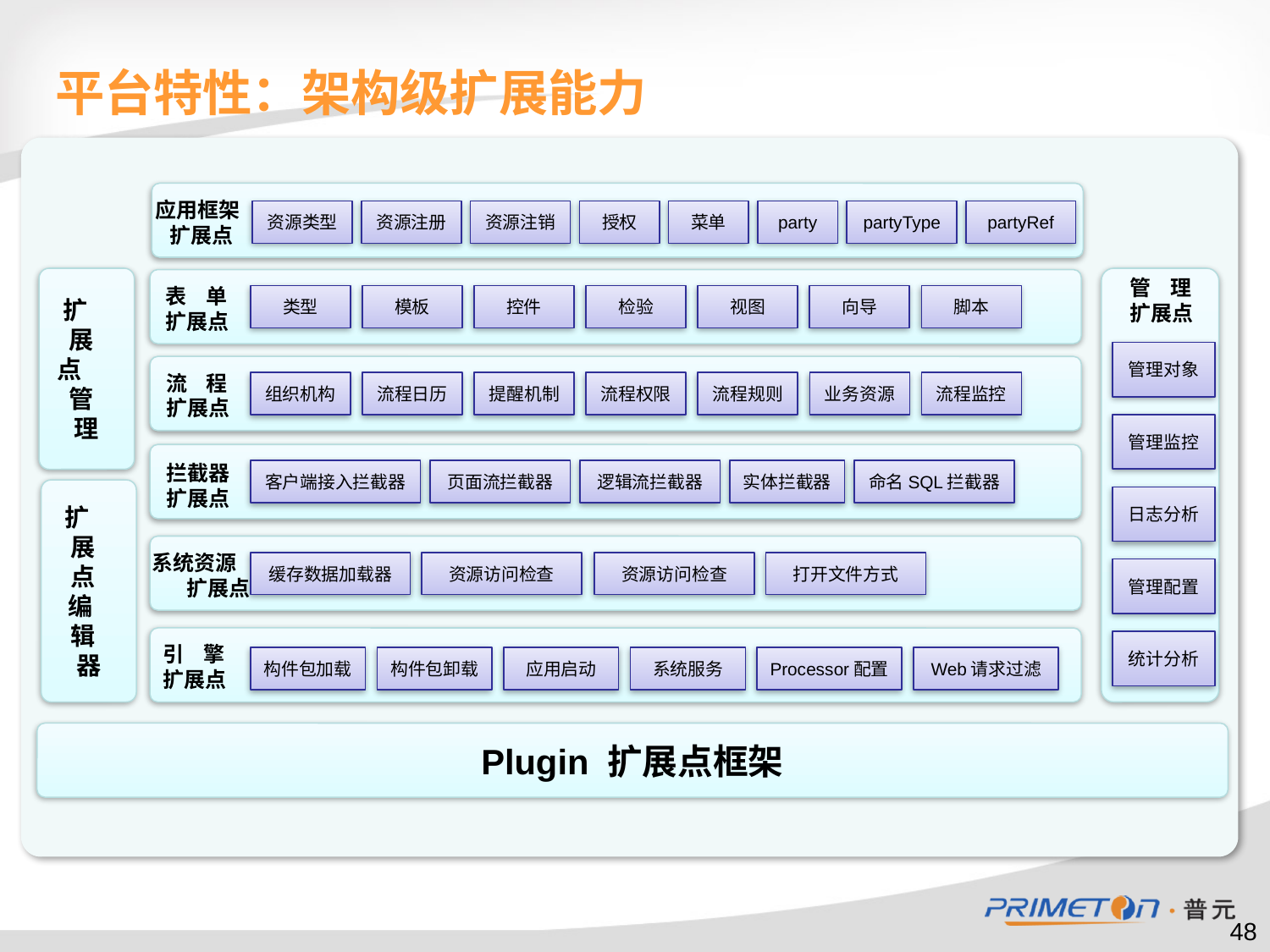

平台特性：架构级扩展能力

应用框架
  扩展点
资源类型
授权
菜单
party
资源注册
资源注销
partyType
partyRef

扩     展   点       管   理

管    理
扩展点

表    单
扩展点
类型
模板
控件
检验
视图
向导
脚本
管理对象

流    程
扩展点
组织机构
流程日历
提醒机制
流程权限
流程规则
业务资源
流程监控
管理监控

拦截器
扩展点
客户端接入拦截器
页面流拦截器
逻辑流拦截器
实体拦截器
命名SQL拦截器

扩     展   点   编    辑   器

日志分析

系统资源           扩展点
缓存数据加载器
资源访问检查
资源访问检查
打开文件方式
管理配置

统计分析
引    擎
扩展点
构件包加载
构件包卸载
应用启动
系统服务
Processor配置
Web请求过滤
Plugin 扩展点框架
48